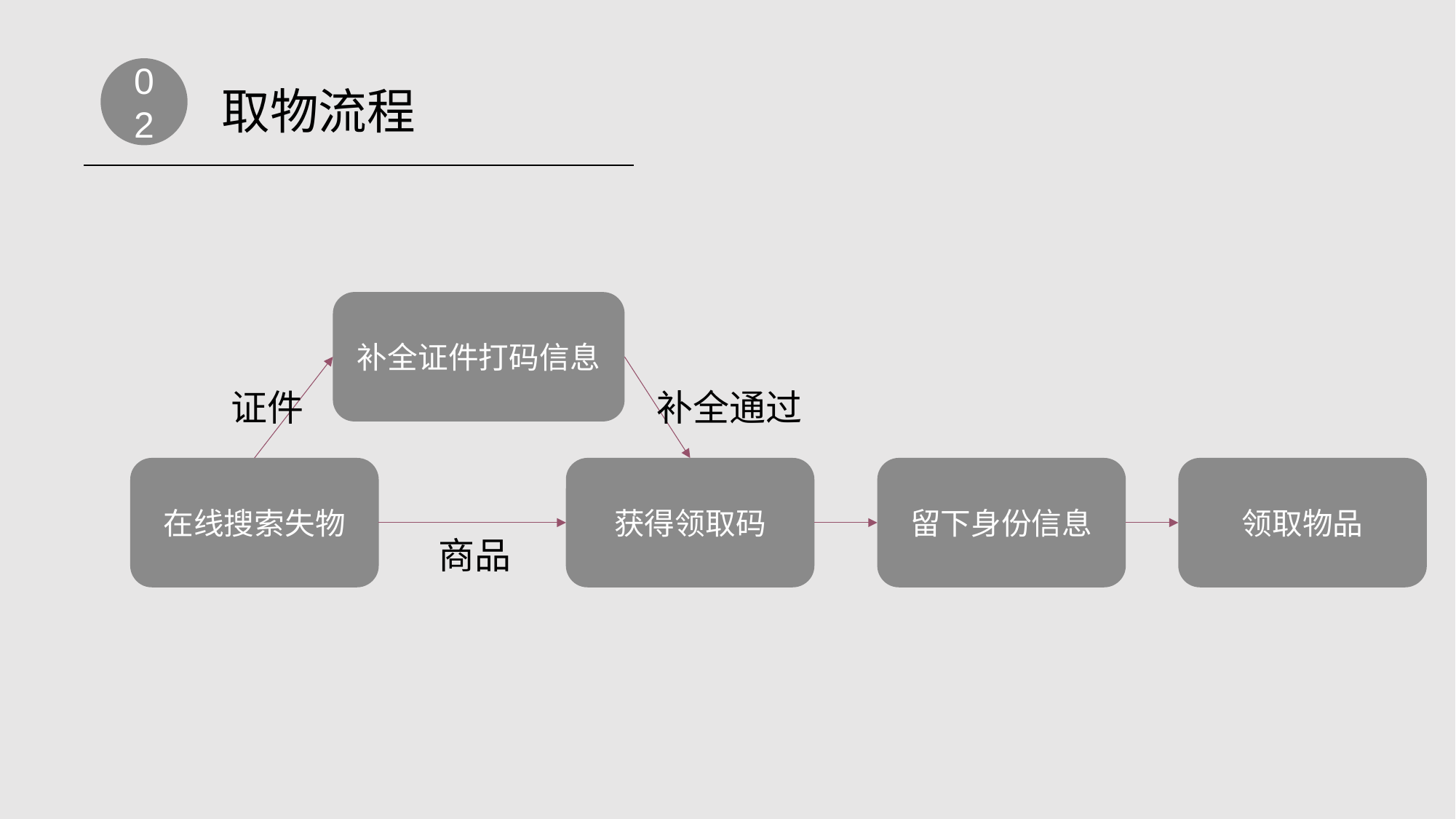

02
取物流程
补全证件打码信息
证件
补全通过
留下身份信息
领取物品
获得领取码
在线搜索失物
商品